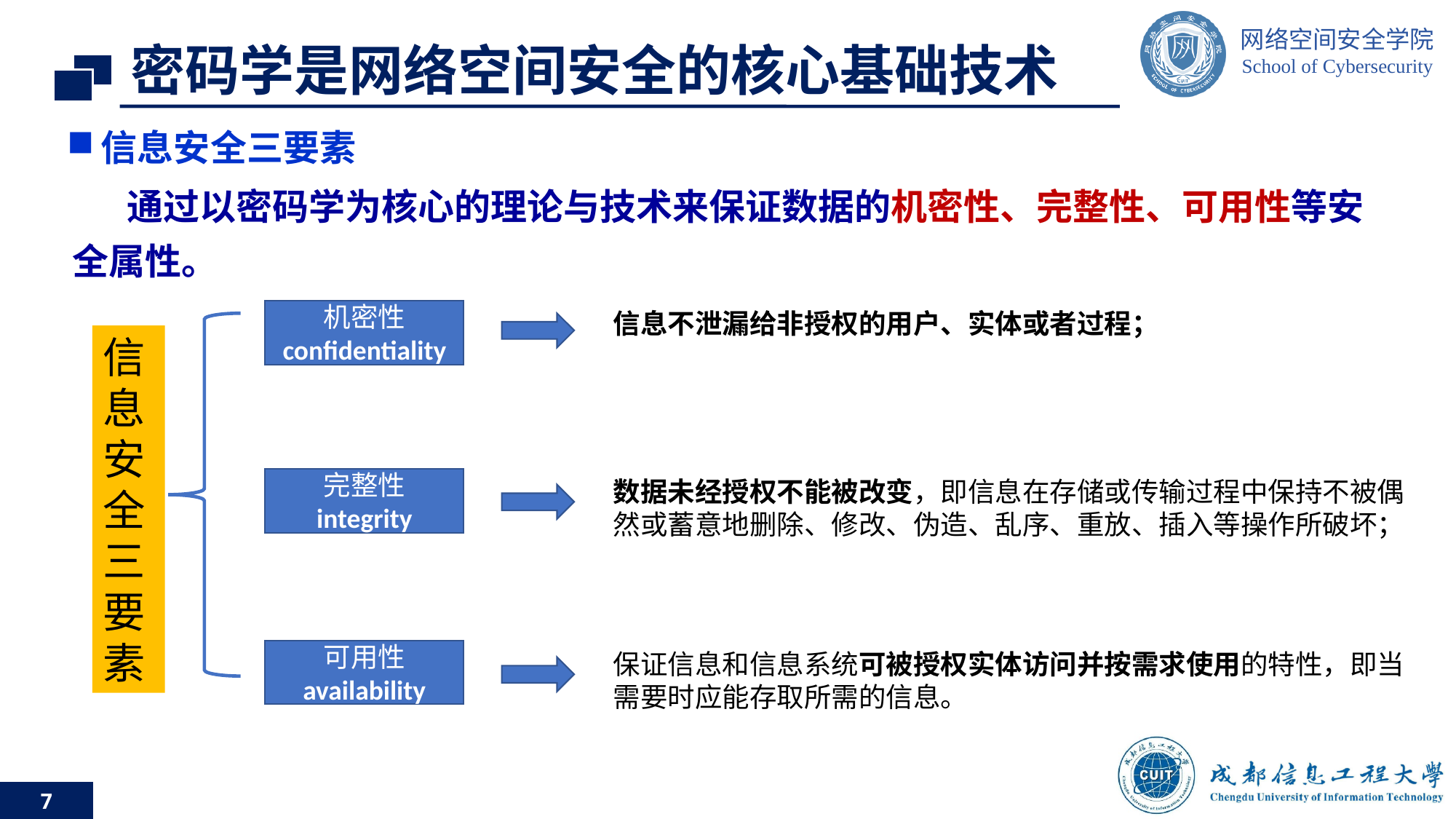

# 密码学是网络空间安全的核心基础技术
信息安全三要素
通过以密码学为核心的理论与技术来保证数据的机密性、完整性、可用性等安全属性。
机密性
confidentiality
信息不泄漏给非授权的用户、实体或者过程；

信息安全三要素
完整性
integrity
数据未经授权不能被改变，即信息在存储或传输过程中保持不被偶然或蓄意地删除、修改、伪造、乱序、重放、插入等操作所破坏；

可用性
availability
保证信息和信息系统可被授权实体访问并按需求使用的特性，即当需要时应能存取所需的信息。

7